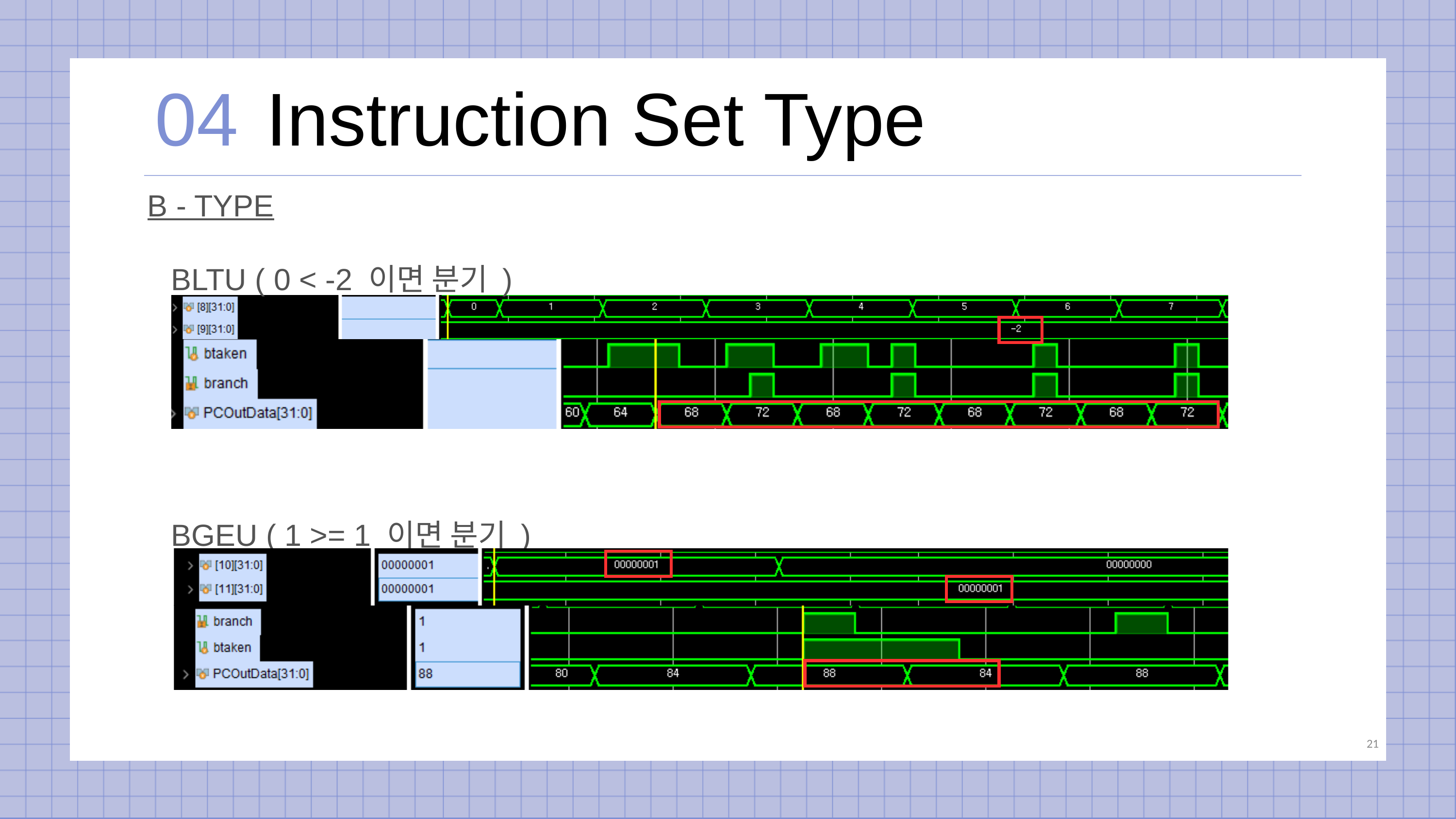

04
Instruction Set Type

B - TYPE
BLTU ( 0 < -2 이면 분기 )

BGEU ( 1 >= 1 이면 분기 )

21